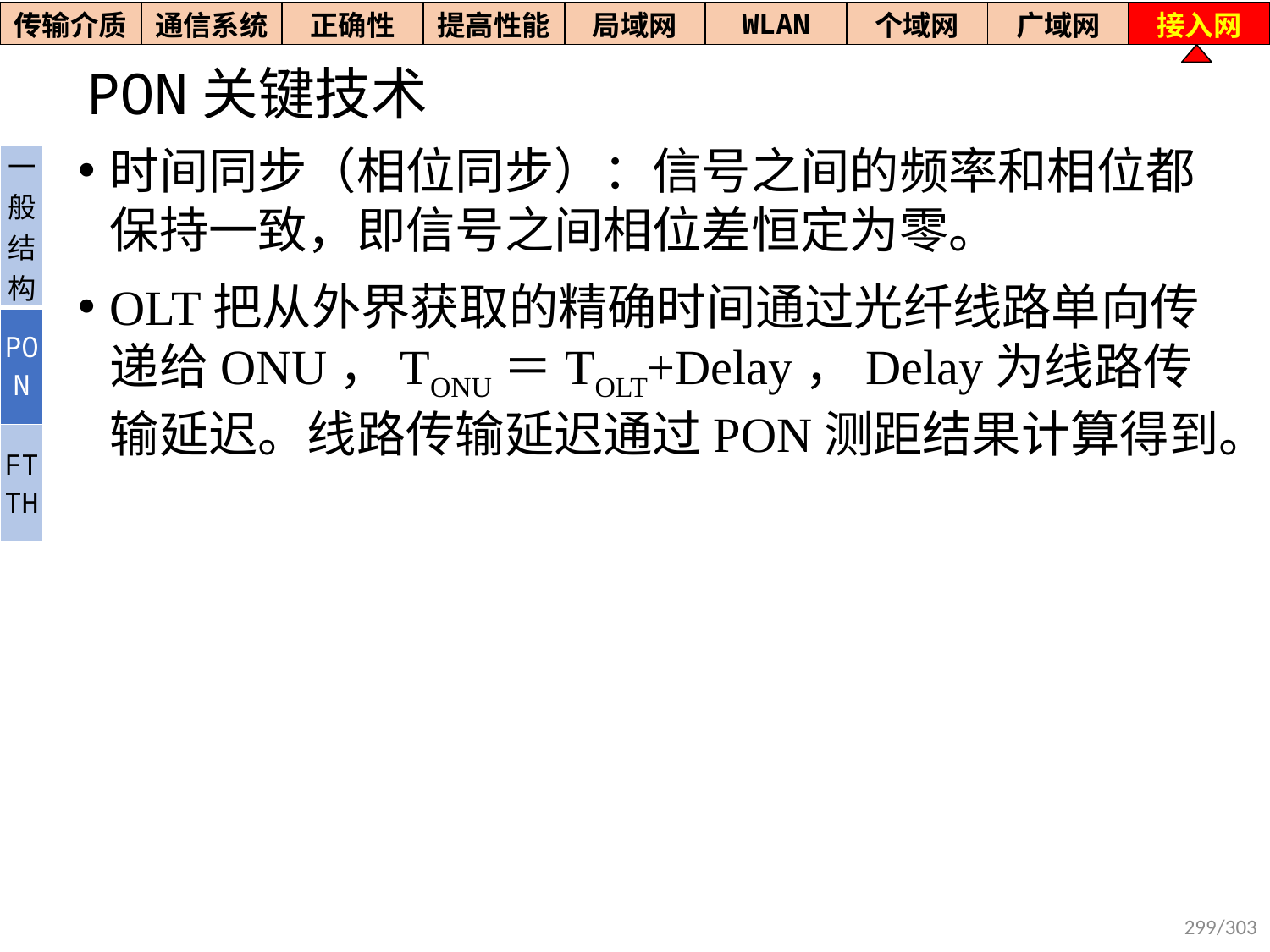

| 传输介质 | 通信系统 | 正确性 | 提高性能 | 局域网 | WLAN | 个域网 | 广域网 | 接入网 |
| --- | --- | --- | --- | --- | --- | --- | --- | --- |

# PON关键技术
时间同步（相位同步）：信号之间的频率和相位都保持一致，即信号之间相位差恒定为零。
OLT把从外界获取的精确时间通过光纤线路单向传递给ONU，TONU＝TOLT+Delay，Delay为线路传输延迟。线路传输延迟通过PON测距结果计算得到。

| 一般结构 |
| --- |
| PON |
| FTTH |
299/303